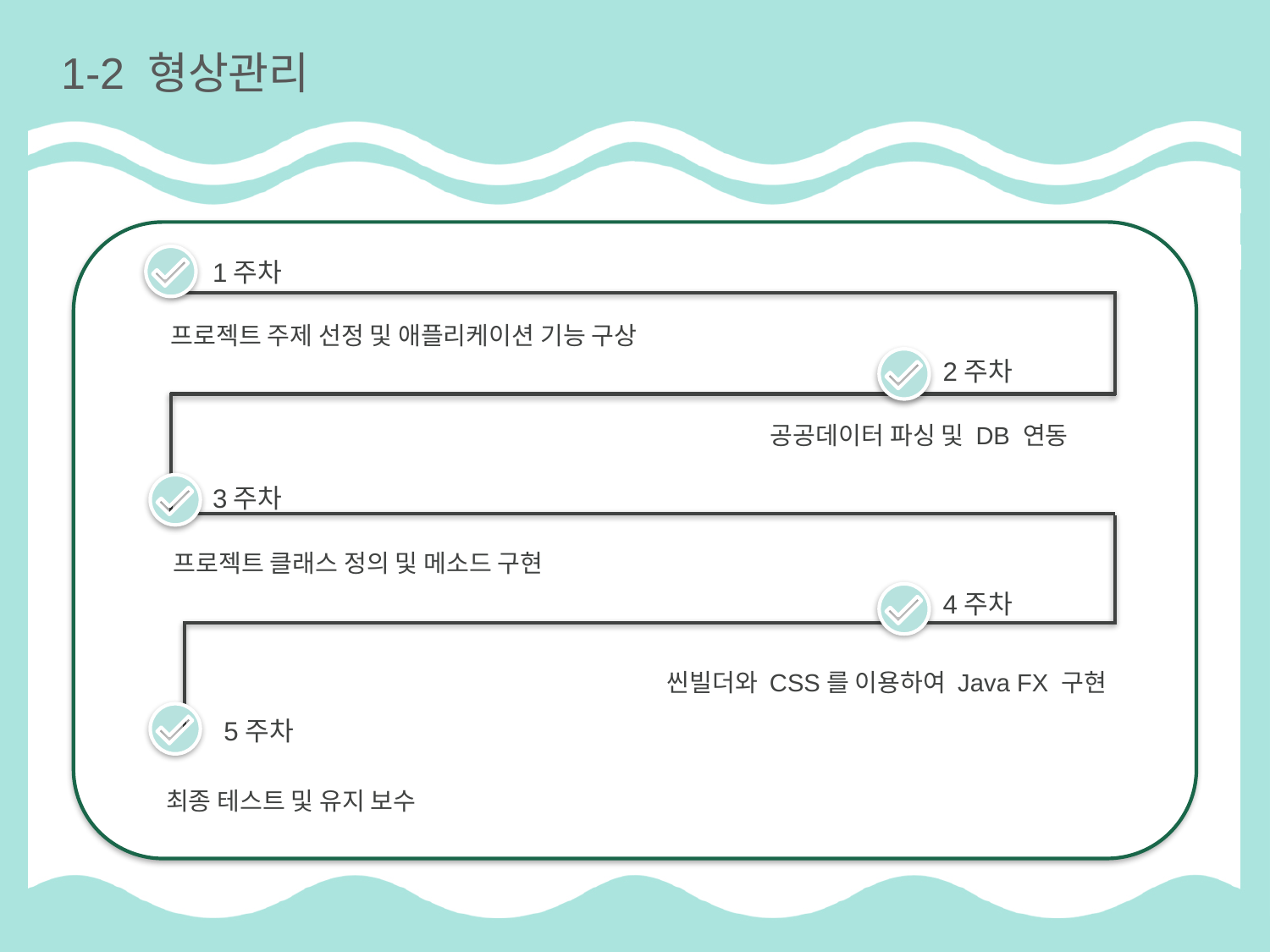

# 1-2 형상관리

1주차

프로젝트 주제 선정 및 애플리케이션 기능 구상
2주차

공공데이터 파싱 및 DB 연동

3주차

프로젝트 클래스 정의 및 메소드 구현
4주차

씬빌더와 CSS를 이용하여 Java FX 구현

5주차
최종 테스트 및 유지 보수